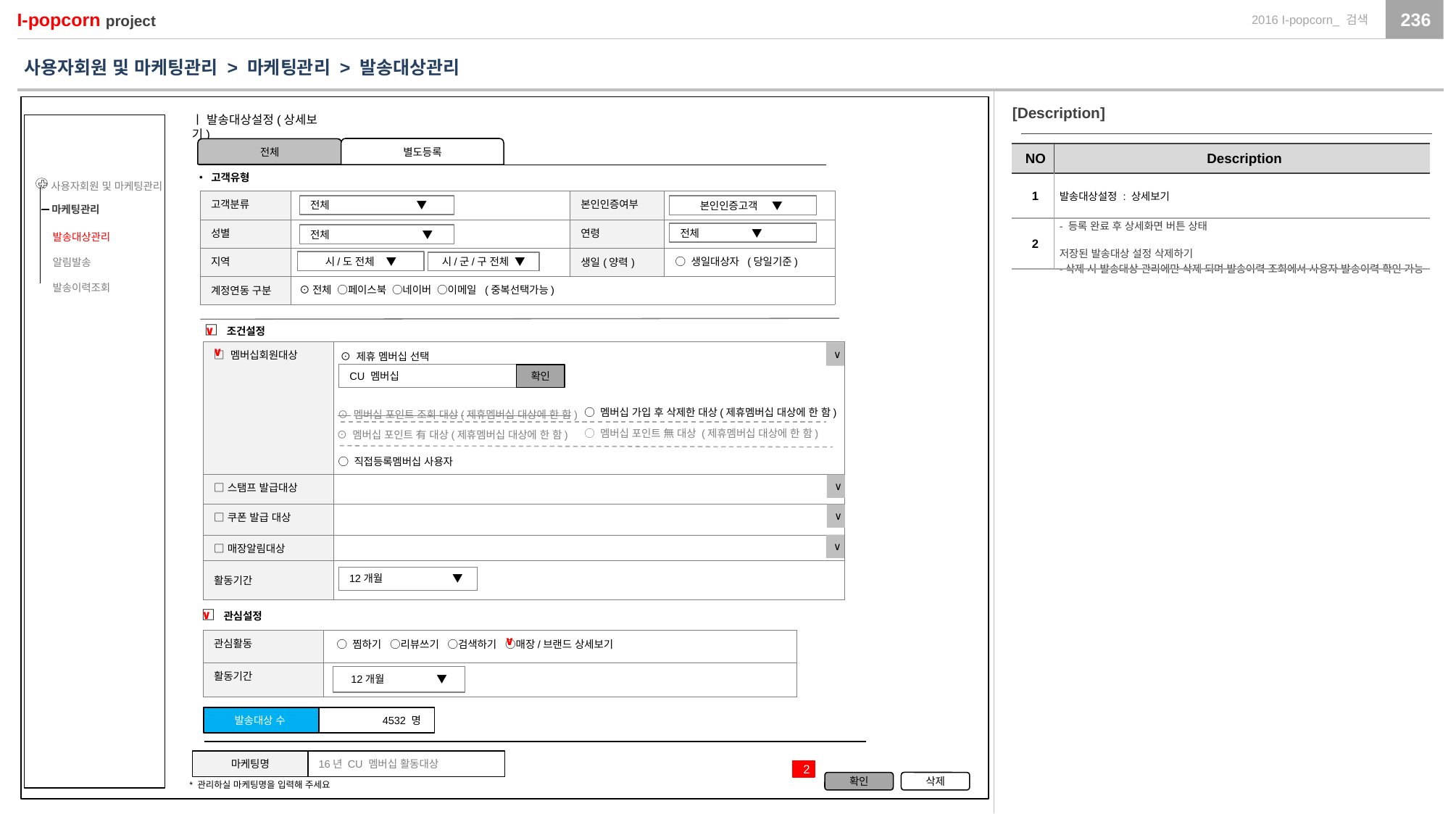

사용자회원 및 마케팅관리 > 마케팅관리 > 발송대상관리

[Description]
ㅣ 발송대상설정(상세보기)

별도등록
전체
| NO | Description |
| --- | --- |
| 1 | 발송대상설정 : 상세보기 |
| 2 | - 등록 완료 후 상세화면 버튼 상태 저장된 발송대상 설정 삭제하기 -삭제 시 발송대상 관리에만 삭제 되며 발송이력 조회에서 사용자 발송이력 확인 가능 |
• 고객유형
사용자회원 및 마케팅관리
마케팅관리
발송대상관리

알림발송

발송이력조회

| 고객분류 |  | 본인인증여부 |  |
| --- | --- | --- | --- |
| 성별 |  | 연령 |  |
| 지역 |  | 생일(양력) |  |
| 계정연동 구분 |  |  |  |
전체                              ▼
      본인인증고객     ▼
전체                  ▼
전체                                ▼
○ 생일대상자  (당일기준)
시/도 전체    ▼
시/군/구 전체  ▼
⊙전체  ○페이스북  ○네이버  ○이메일  (중복선택가능)
□  조건설정
∨
∨
| □ 멤버십회원대상 |  |
| --- | --- |
| □스탬프 발급대상 |  |
| □쿠폰 발급 대상 |  |
| □매장알림대상 |  |
| 활동기간 |  |
∨
⊙ 제휴 멤버십 선택
CU 멤버십
확인
 ○ 멤버십 가입 후 삭제한 대상(제휴멤버십 대상에 한 함)
⊙ 멤버십 포인트 조회 대상(제휴멤버십 대상에 한 함)
 ○ 멤버십 포인트 無 대상 (제휴멤버십 대상에 한 함)
⊙ 멤버십 포인트 有 대상(제휴멤버십 대상에 한 함)
 ○ 직접등록멤버십 사용자
∨
∨
∨
12개월                        ▼
□  관심설정
∨
∨
| 관심활동 |  |
| --- | --- |
| 활동기간 |  |
○ 찜하기   ○리뷰쓰기   ○검색하기   ○매장/브랜드 상세보기
12개월                  ▼
발송대상 수
4532 명
마케팅명
16년 CU 멤버십 활동대상
2
삭제
확인
* 관리하실 마케팅명을 입력해 주세요